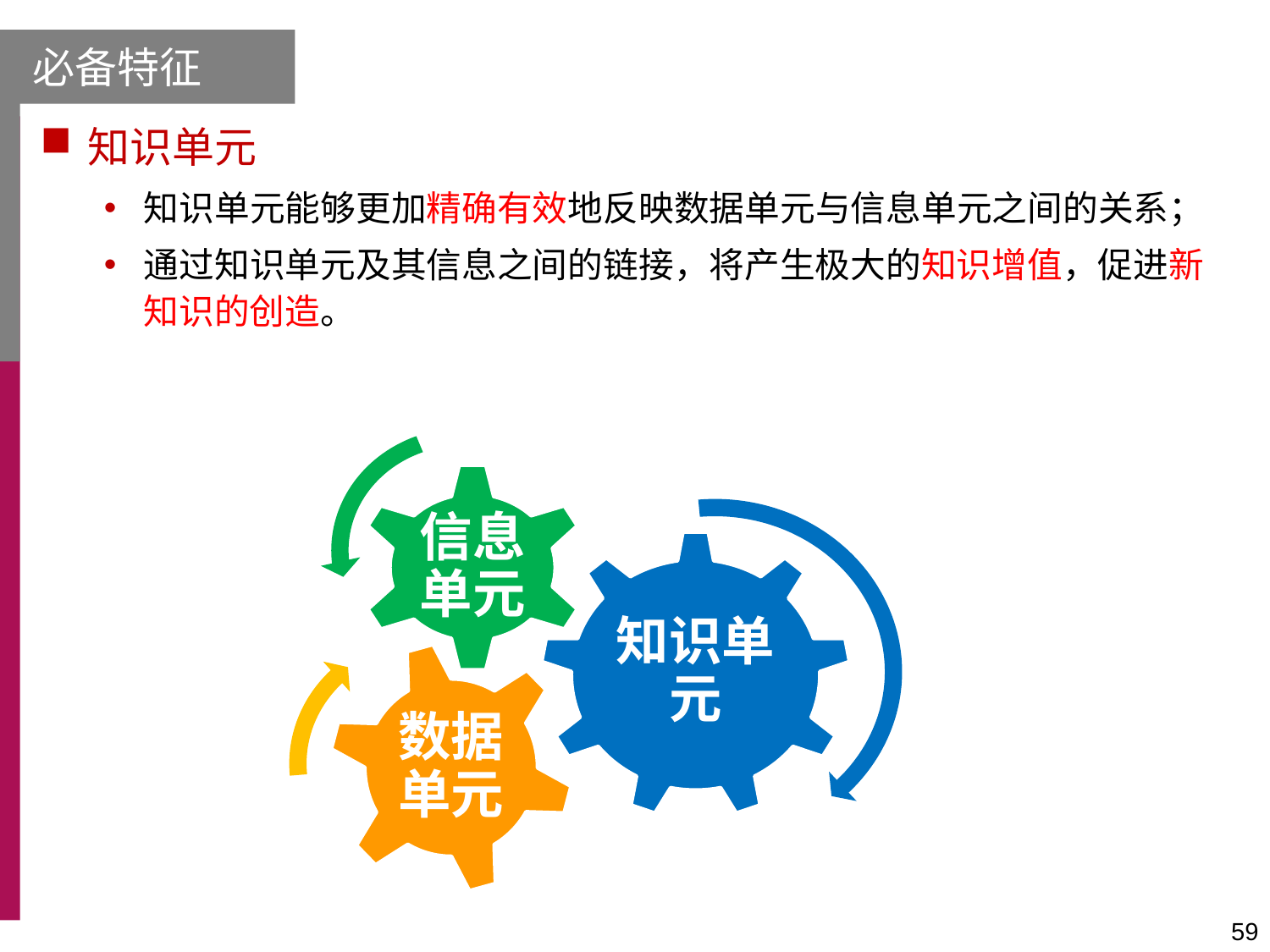

必备特征
知识单元
知识单元能够更加精确有效地反映数据单元与信息单元之间的关系；
通过知识单元及其信息之间的链接，将产生极大的知识增值，促进新知识的创造。

信息单元

知识单元

数据单元
59